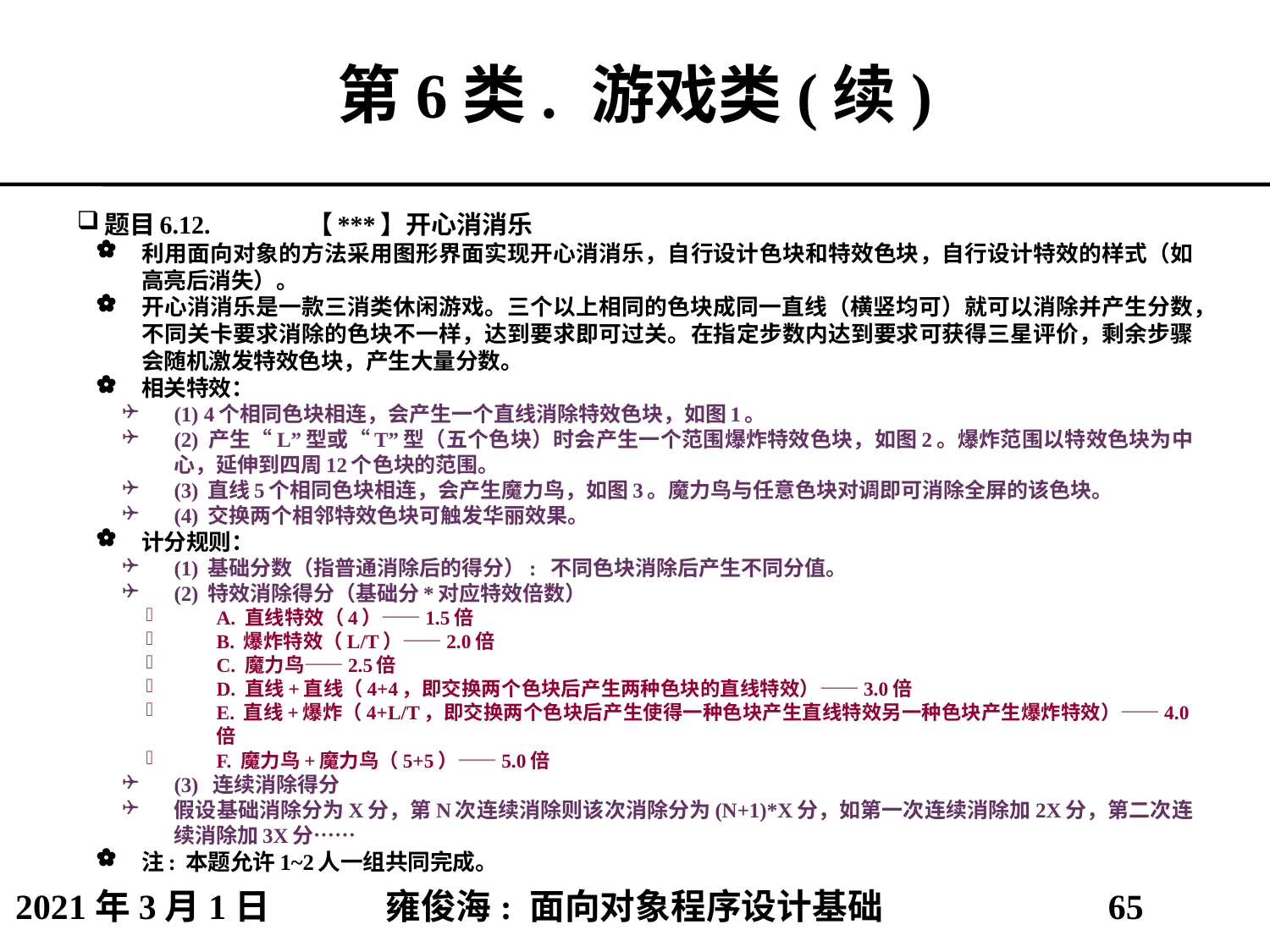

# 第6类.	游戏类(续)

题目6.12.	【***】开心消消乐
利用面向对象的方法采用图形界面实现开心消消乐，自行设计色块和特效色块，自行设计特效的样式（如高亮后消失）。
开心消消乐是一款三消类休闲游戏。三个以上相同的色块成同一直线（横竖均可）就可以消除并产生分数，不同关卡要求消除的色块不一样，达到要求即可过关。在指定步数内达到要求可获得三星评价，剩余步骤会随机激发特效色块，产生大量分数。
相关特效：
(1) 4个相同色块相连，会产生一个直线消除特效色块，如图1。
(2) 产生“L”型或“T”型（五个色块）时会产生一个范围爆炸特效色块，如图2。爆炸范围以特效色块为中心，延伸到四周12个色块的范围。
(3) 直线5个相同色块相连，会产生魔力鸟，如图3。魔力鸟与任意色块对调即可消除全屏的该色块。
(4) 交换两个相邻特效色块可触发华丽效果。
计分规则：
(1) 基础分数（指普通消除后的得分）:  不同色块消除后产生不同分值。
(2) 特效消除得分（基础分*对应特效倍数）
A. 直线特效（4）——1.5倍
B. 爆炸特效（L/T）——2.0倍
C. 魔力鸟——2.5倍
D. 直线+直线（4+4，即交换两个色块后产生两种色块的直线特效）——3.0倍
E. 直线+爆炸（4+L/T，即交换两个色块后产生使得一种色块产生直线特效另一种色块产生爆炸特效）——4.0倍
F. 魔力鸟+魔力鸟（5+5）——5.0倍
(3)  连续消除得分
假设基础消除分为X分，第N次连续消除则该次消除分为(N+1)*X分，如第一次连续消除加2X分，第二次连续消除加3X分……
注: 本题允许1~2人一组共同完成。
2021年3月1日
雍俊海: 面向对象程序设计基础
65